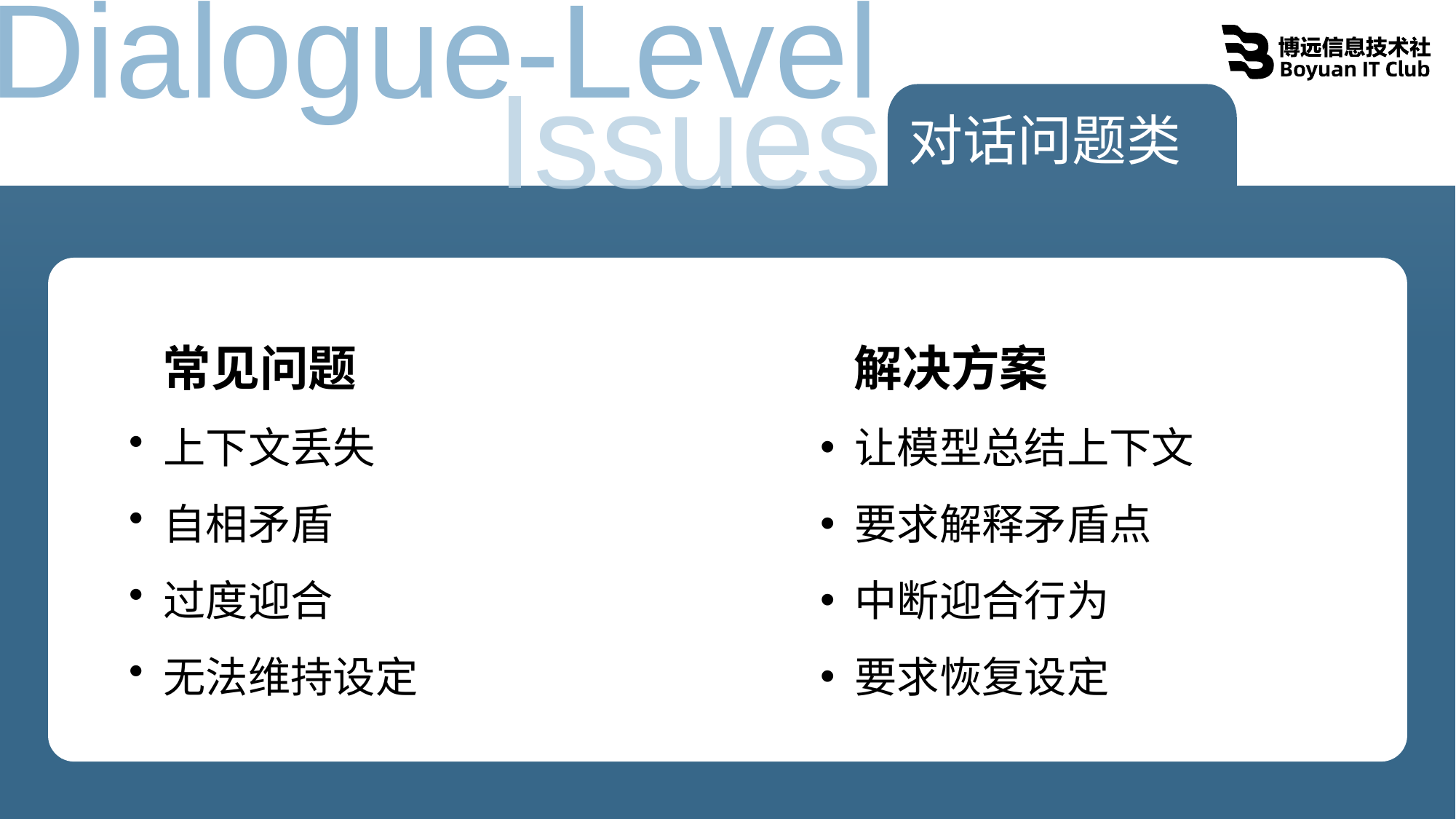

Dialogue-Level

Issues

对话问题类

  常见问题
 上下文丢失
 自相矛盾
 过度迎合
 无法维持设定
  解决方案
 让模型总结上下文
 要求解释矛盾点
 中断迎合行为
 要求恢复设定

表达错误类

  常见问题
 回答结构与期望不同
 内容空洞
 推理不充分
 风格不一致
  解决方案
 让模型按指定结构重排
 要求补充深度内容
 格式化重做
 强制转换风格